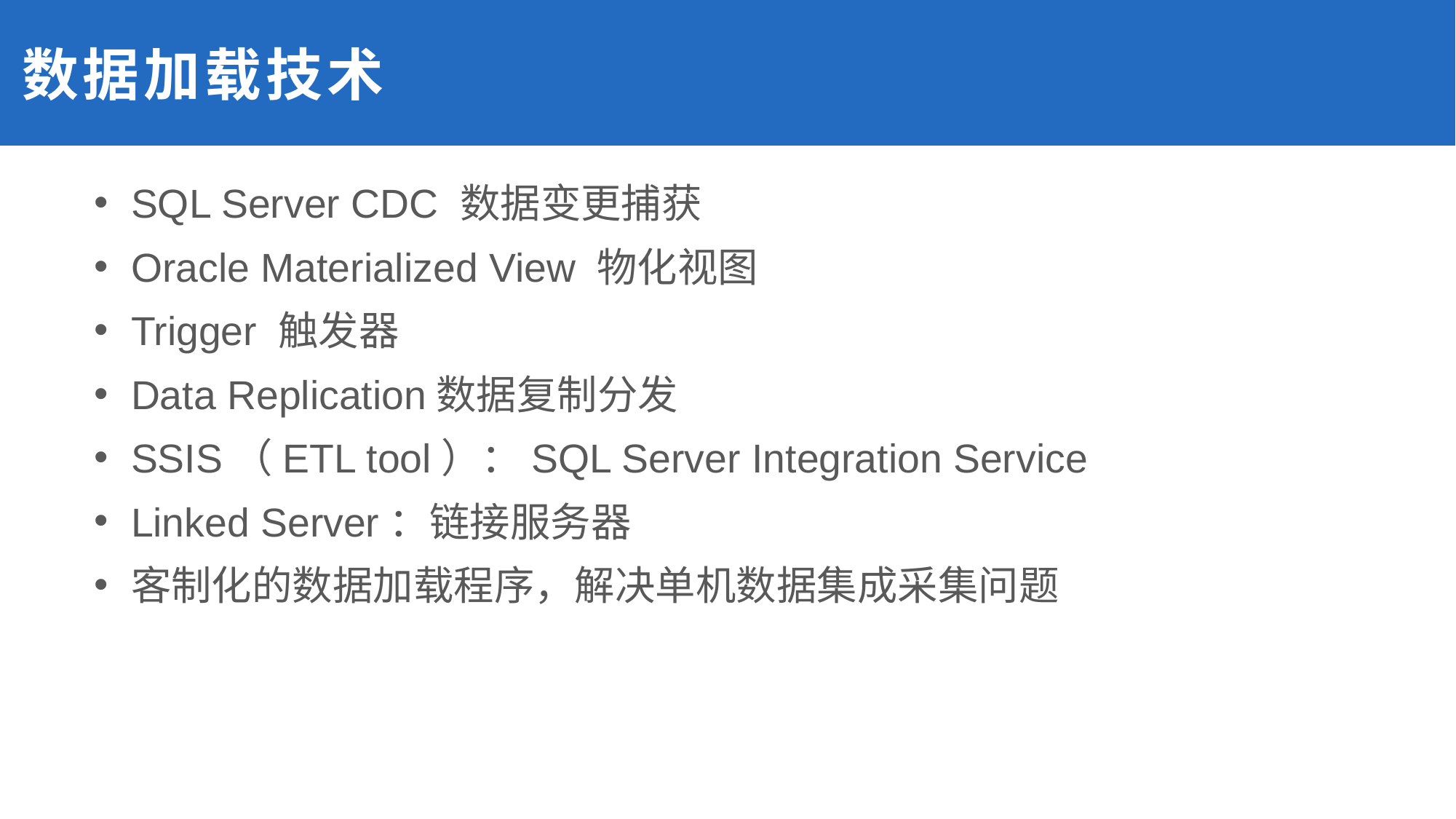

# 数据加载技术
SQL Server CDC 数据变更捕获
Oracle Materialized View 物化视图
Trigger 触发器
Data Replication数据复制分发
SSIS（ETL tool）：SQL Server Integration Service
Linked Server：链接服务器
客制化的数据加载程序，解决单机数据集成采集问题